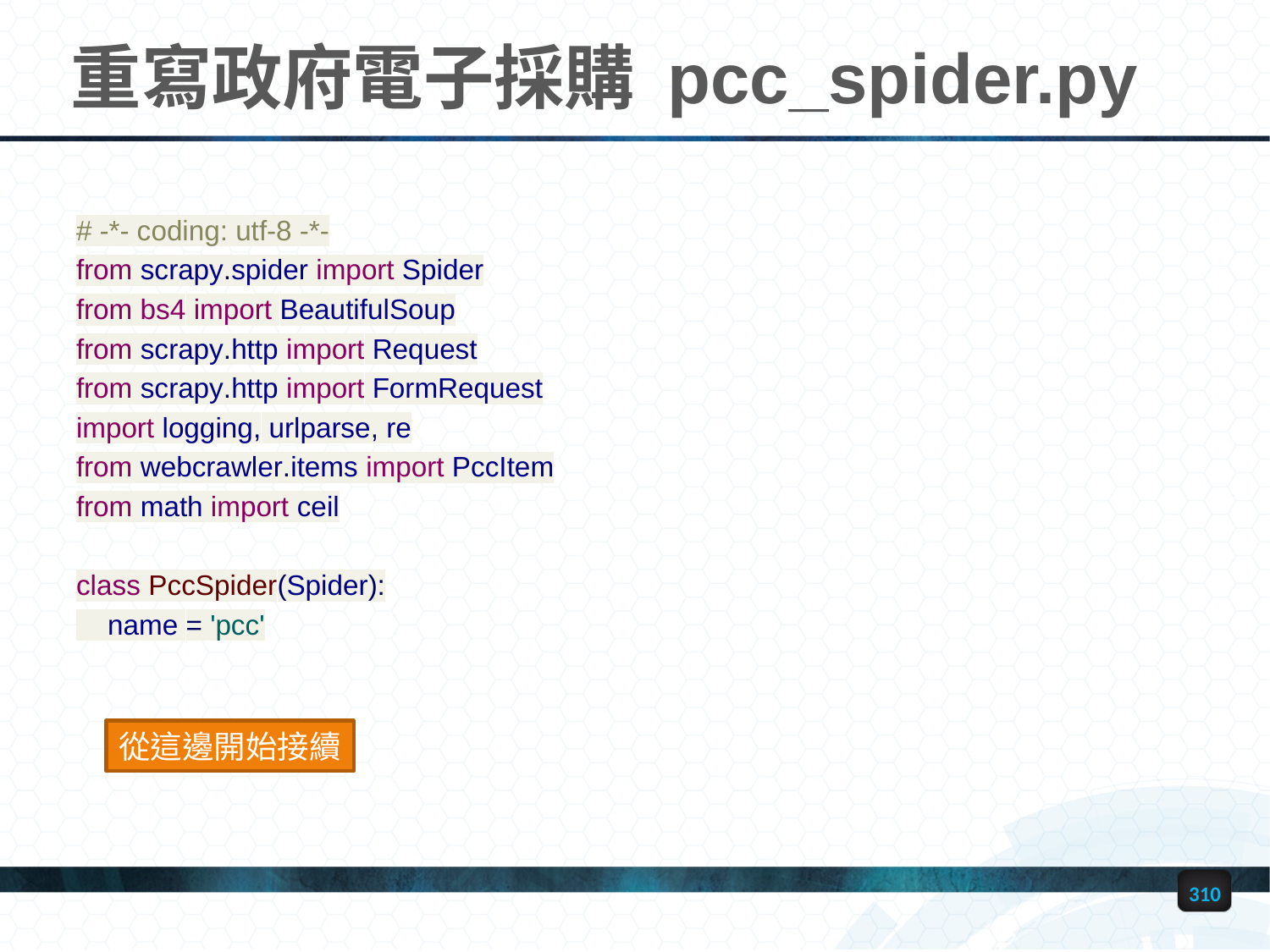

# 重寫政府電子採購 pcc_spider.py
# -*- coding: utf-8 -*-
from scrapy.spider import Spider
from bs4 import BeautifulSoup
from scrapy.http import Request
from scrapy.http import FormRequest
import logging, urlparse, re
from webcrawler.items import PccItem
from math import ceil

class PccSpider(Spider):
    name = 'pcc'
從這邊開始接續
310